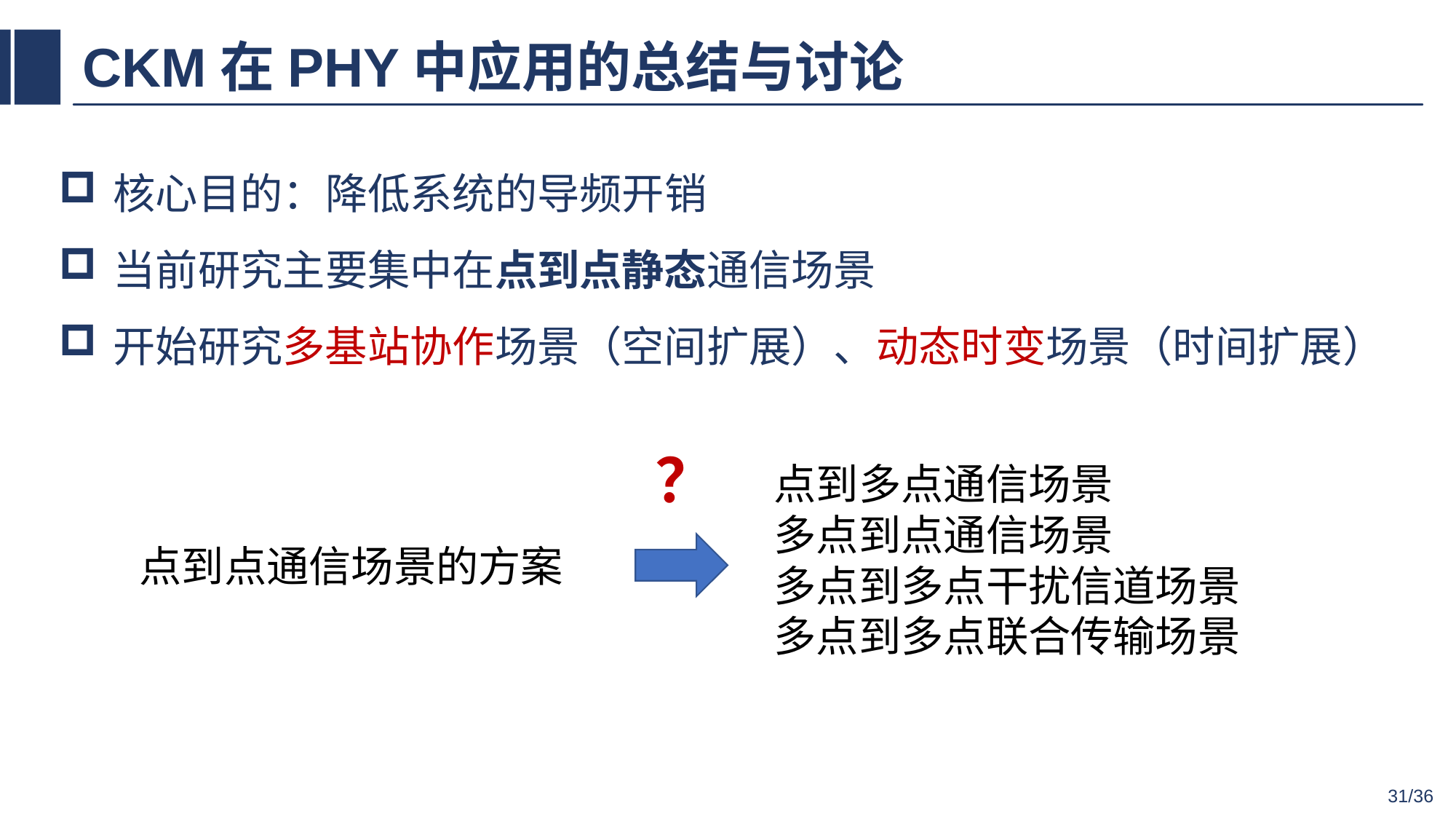

# CKM在PHY中应用的总结与讨论
核心目的：降低系统的导频开销
当前研究主要集中在点到点静态通信场景
开始研究多基站协作场景（空间扩展）、动态时变场景（时间扩展）

？
点到多点通信场景
多点到点通信场景
多点到多点干扰信道场景
多点到多点联合传输场景

点到点通信场景的方案
31/36